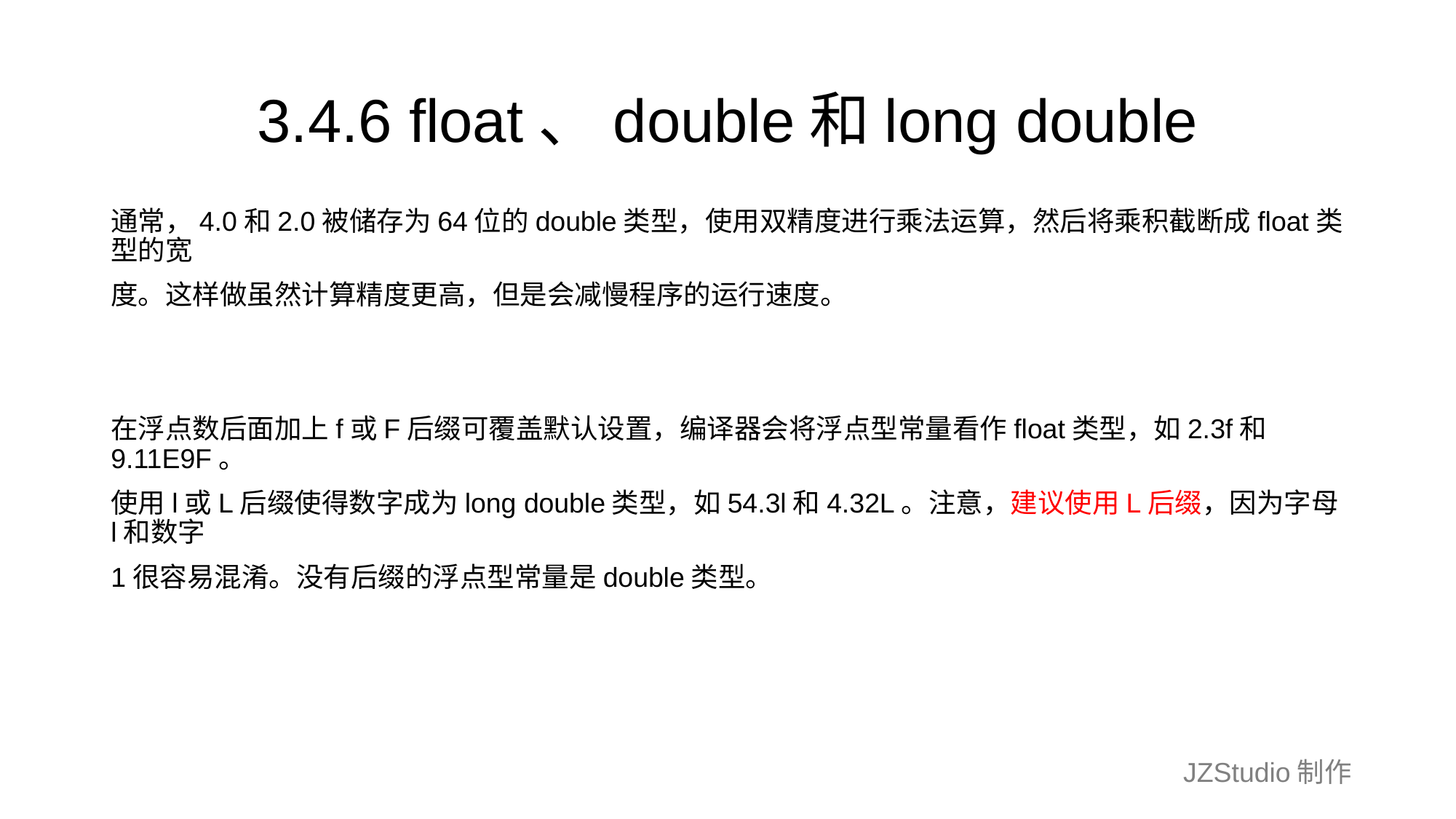

# 3.4.6 float、double和long double
通常，4.0和2.0被储存为64位的double类型，使用双精度进行乘法运算，然后将乘积截断成float类型的宽
度。这样做虽然计算精度更高，但是会减慢程序的运行速度。

在浮点数后面加上f或F后缀可覆盖默认设置，编译器会将浮点型常量看作float类型，如2.3f和9.11E9F。
使用l或L后缀使得数字成为long double类型，如54.3l和4.32L。注意，建议使用L后缀，因为字母l和数字
1很容易混淆。没有后缀的浮点型常量是double类型。